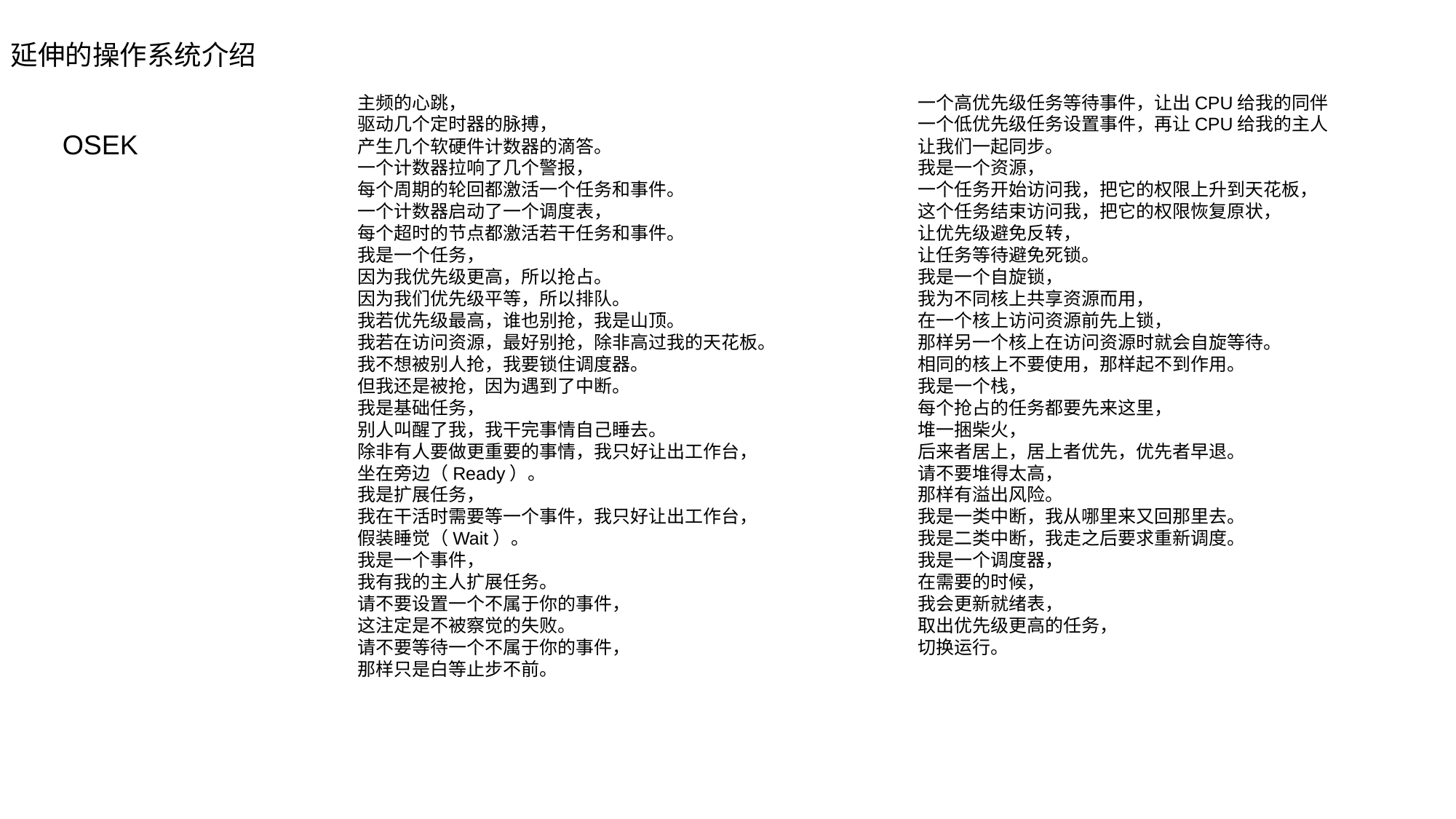

延伸的操作系统介绍
主频的心跳，
驱动几个定时器的脉搏，
产生几个软硬件计数器的滴答。
一个计数器拉响了几个警报，
每个周期的轮回都激活一个任务和事件。
一个计数器启动了一个调度表，
每个超时的节点都激活若干任务和事件。
我是一个任务，
因为我优先级更高，所以抢占。
因为我们优先级平等，所以排队。
我若优先级最高，谁也别抢，我是山顶。
我若在访问资源，最好别抢，除非高过我的天花板。
我不想被别人抢，我要锁住调度器。
但我还是被抢，因为遇到了中断。
我是基础任务，
别人叫醒了我，我干完事情自己睡去。
除非有人要做更重要的事情，我只好让出工作台，
坐在旁边（Ready）。
我是扩展任务，
我在干活时需要等一个事件，我只好让出工作台，
假装睡觉（Wait）。
我是一个事件，
我有我的主人扩展任务。
请不要设置一个不属于你的事件，
这注定是不被察觉的失败。
请不要等待一个不属于你的事件，
那样只是白等止步不前。
一个高优先级任务等待事件，让出CPU给我的同伴
一个低优先级任务设置事件，再让CPU给我的主人
让我们一起同步。
我是一个资源，
一个任务开始访问我，把它的权限上升到天花板，
这个任务结束访问我，把它的权限恢复原状，
让优先级避免反转，
让任务等待避免死锁。
我是一个自旋锁，
我为不同核上共享资源而用，
在一个核上访问资源前先上锁，
那样另一个核上在访问资源时就会自旋等待。
相同的核上不要使用，那样起不到作用。
我是一个栈，
每个抢占的任务都要先来这里，
堆一捆柴火，
后来者居上，居上者优先，优先者早退。
请不要堆得太高，
那样有溢出风险。
我是一类中断，我从哪里来又回那里去。
我是二类中断，我走之后要求重新调度。
我是一个调度器，
在需要的时候，
我会更新就绪表，
取出优先级更高的任务，
切换运行。

OSEK